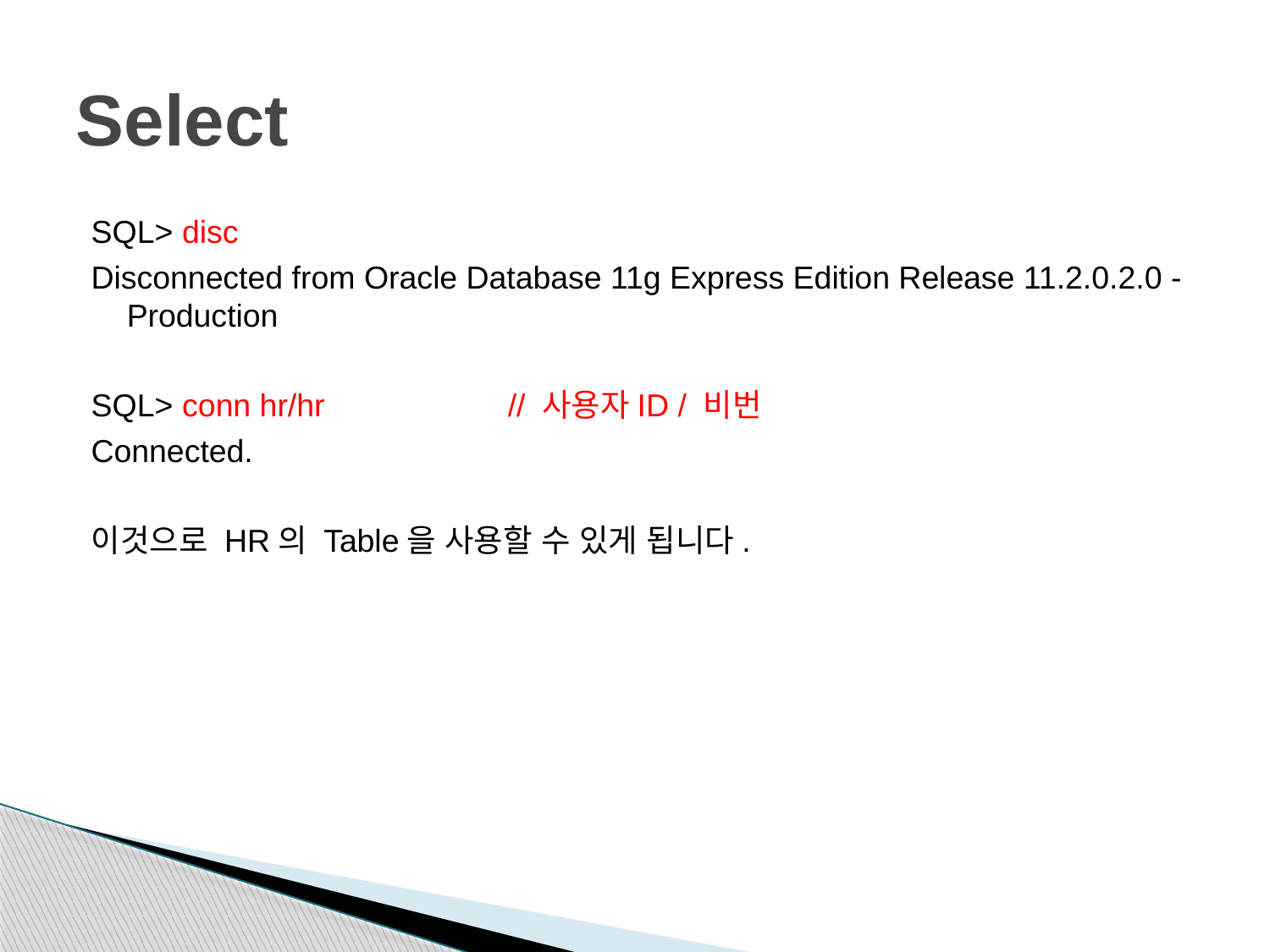

# Select
SQL> disc
Disconnected from Oracle Database 11g Express Edition Release 11.2.0.2.0 - Production

SQL> conn hr/hr		// 사용자ID / 비번
Connected.

이것으로 HR의 Table을 사용할 수 있게 됩니다.